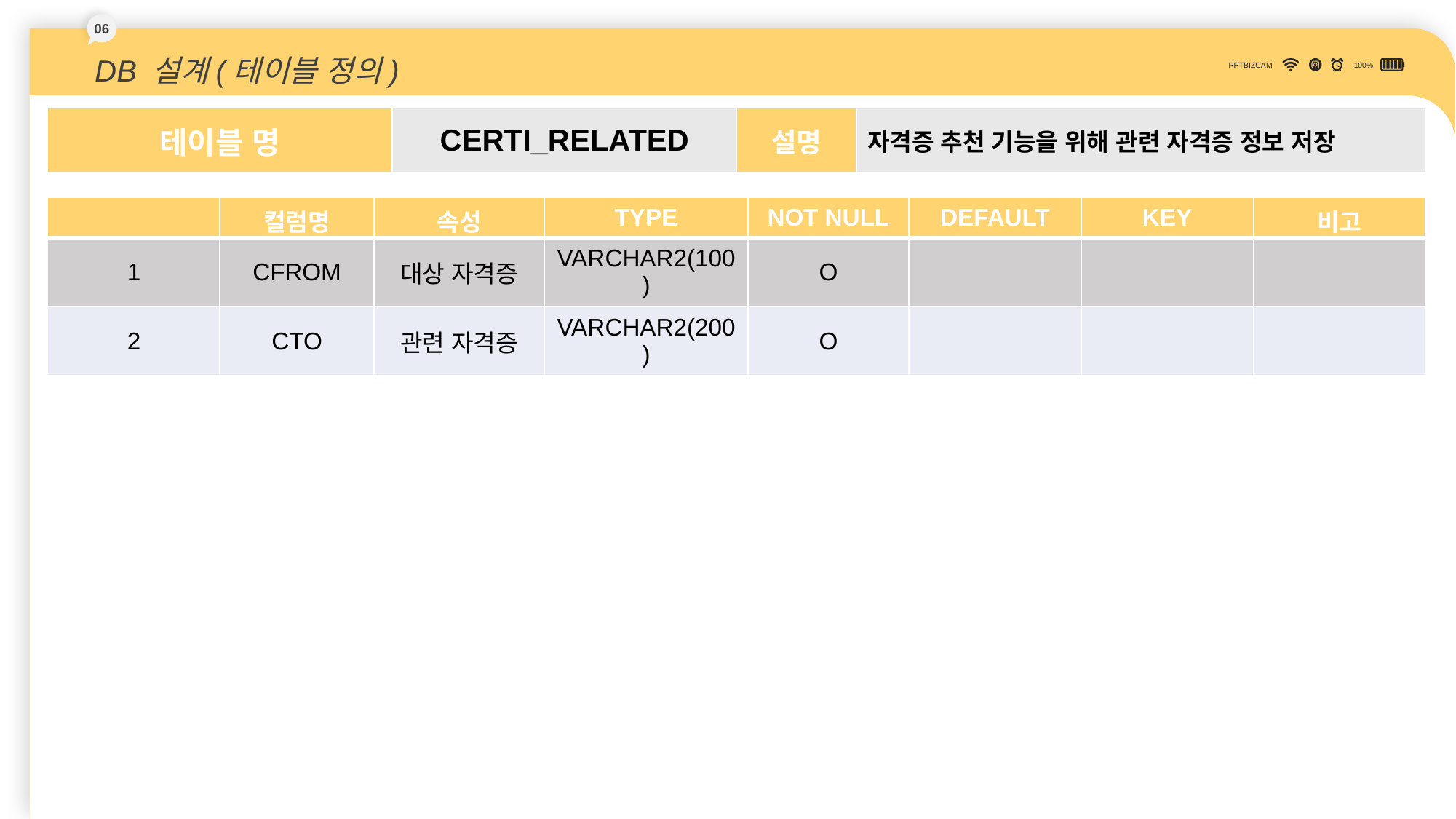

06
DB 설계(테이블 정의)

PPTBIZCAM
100%

| 테이블 명 | CERTI\_RELATED | 설명 | 자격증 추천 기능을 위해 관련 자격증 정보 저장 |
| --- | --- | --- | --- |
|  | 컬럼명 | 속성 | TYPE | NOT NULL | DEFAULT | KEY | 비고 |
| --- | --- | --- | --- | --- | --- | --- | --- |
| 1 | CFROM | 대상 자격증 | VARCHAR2(100) | O |  |  |  |
| 2 | CTO | 관련 자격증 | VARCHAR2(200) | O |  |  |  |
42